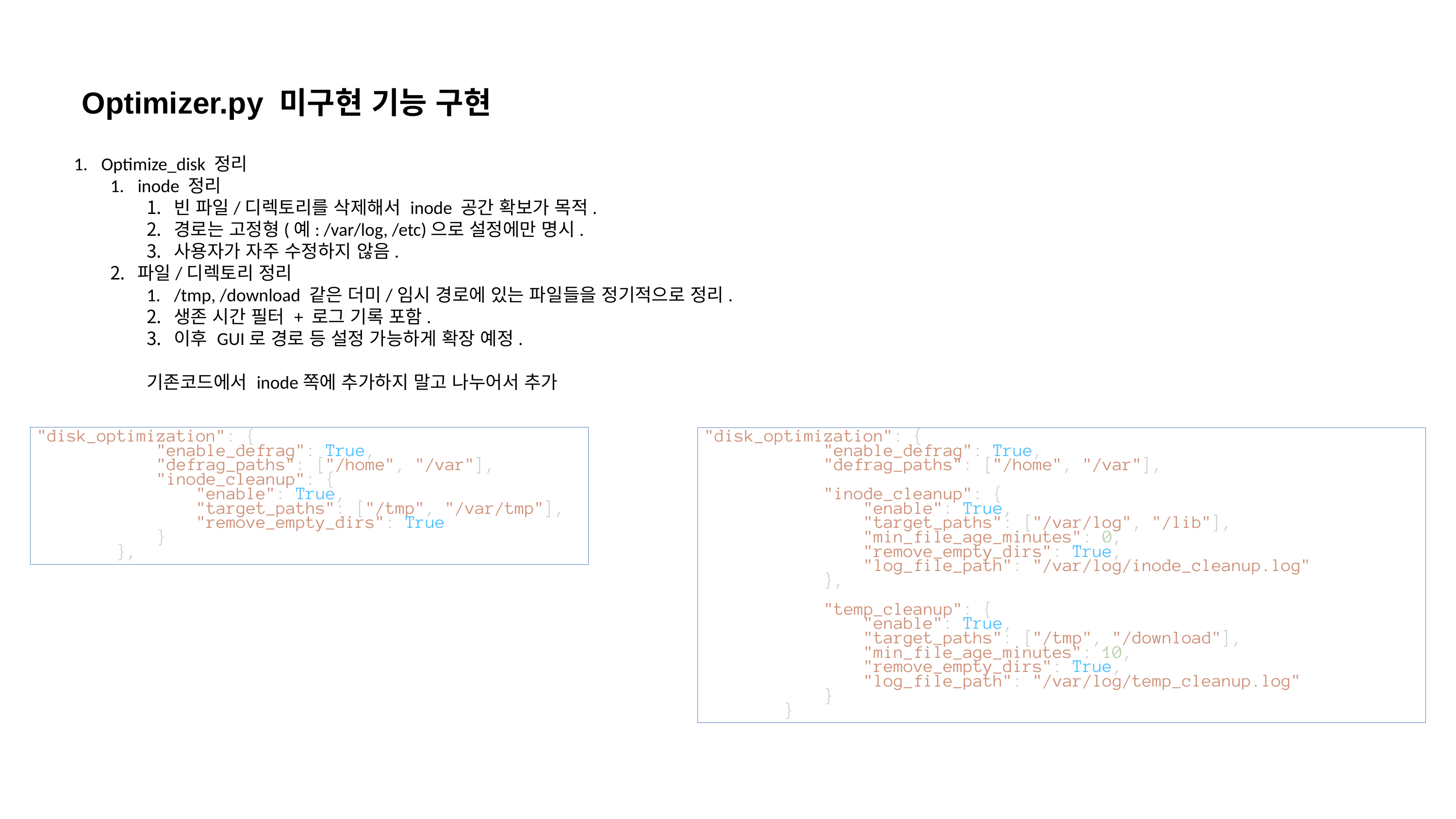

Optimizer.py 미구현 기능 구현
Optimize_disk 정리
inode 정리
빈 파일/디렉토리를 삭제해서 inode 공간 확보가 목적.
경로는 고정형(예: /var/log, /etc)으로 설정에만 명시.
사용자가 자주 수정하지 않음.
파일/디렉토리 정리
/tmp, /download 같은 더미/임시 경로에 있는 파일들을 정기적으로 정리.
생존 시간 필터 + 로그 기록 포함.
이후 GUI로 경로 등 설정 가능하게 확장 예정.

기존코드에서 inode쪽에 추가하지 말고 나누어서 추가
"disk_optimization": {
            "enable_defrag": True,
            "defrag_paths": ["/home", "/var"],
            "inode_cleanup": {
                "enable": True,
                "target_paths": ["/tmp", "/var/tmp"],
                "remove_empty_dirs": True
            }
        },
"disk_optimization": {
            "enable_defrag": True,
            "defrag_paths": ["/home", "/var"],
            "inode_cleanup": {
                "enable": True,
                "target_paths": ["/var/log", "/lib"],
                "min_file_age_minutes": 0,
                "remove_empty_dirs": True,
                "log_file_path": "/var/log/inode_cleanup.log"
            },
            "temp_cleanup": {
                "enable": True,
                "target_paths": ["/tmp", "/download"],
                "min_file_age_minutes": 10,
                "remove_empty_dirs": True,
                "log_file_path": "/var/log/temp_cleanup.log"
            }
        }